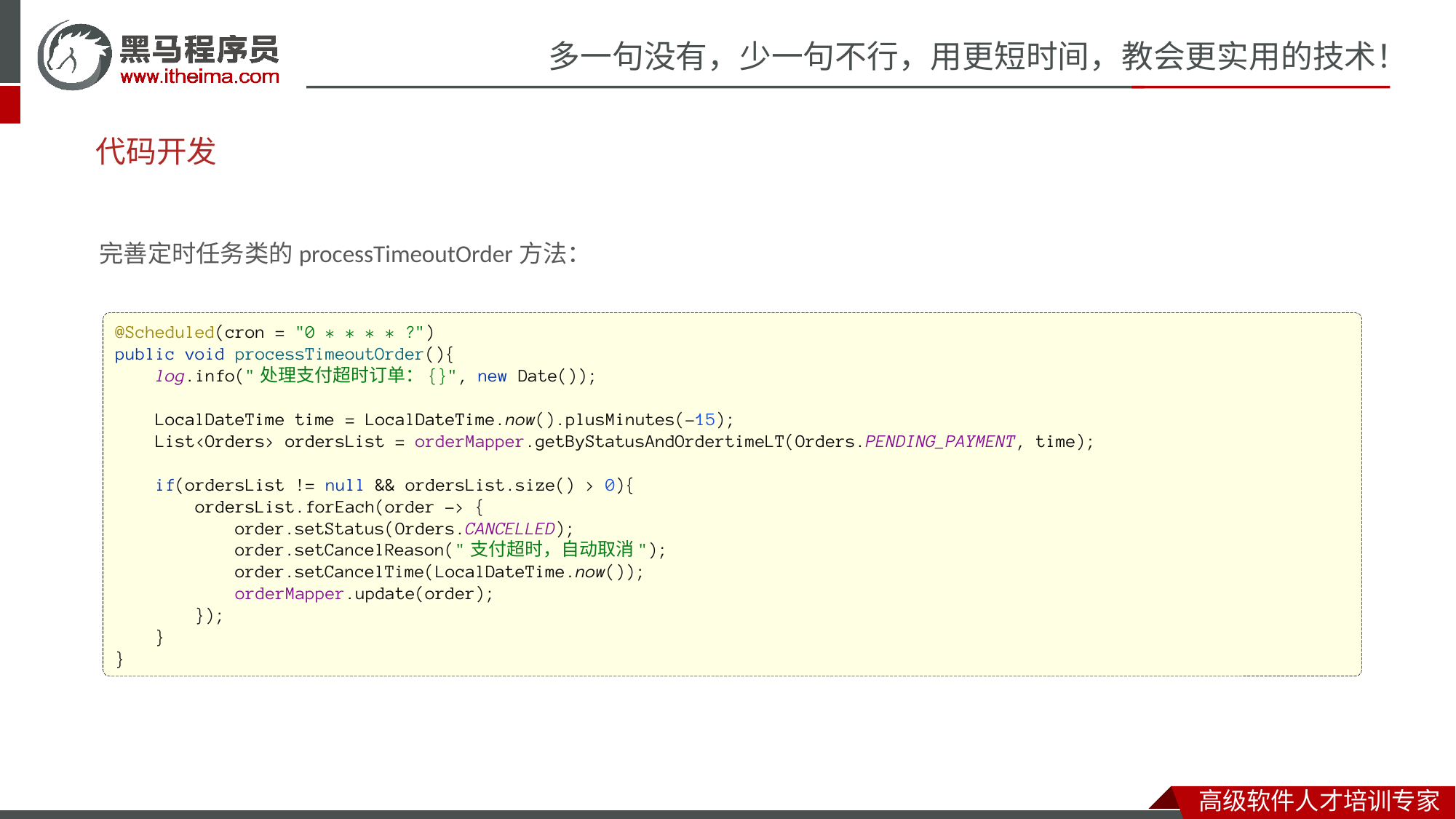

# 代码开发
完善定时任务类的processTimeoutOrder方法：
@Scheduled(cron = "0 * * * * ?")
public void processTimeoutOrder(){
    log.info("处理支付超时订单：{}", new Date());
    LocalDateTime time = LocalDateTime.now().plusMinutes(-15);
    List<Orders> ordersList = orderMapper.getByStatusAndOrdertimeLT(Orders.PENDING_PAYMENT, time);
    if(ordersList != null && ordersList.size() > 0){
        ordersList.forEach(order -> {
            order.setStatus(Orders.CANCELLED);
            order.setCancelReason("支付超时，自动取消");
            order.setCancelTime(LocalDateTime.now());
            orderMapper.update(order);
        });
    }
}